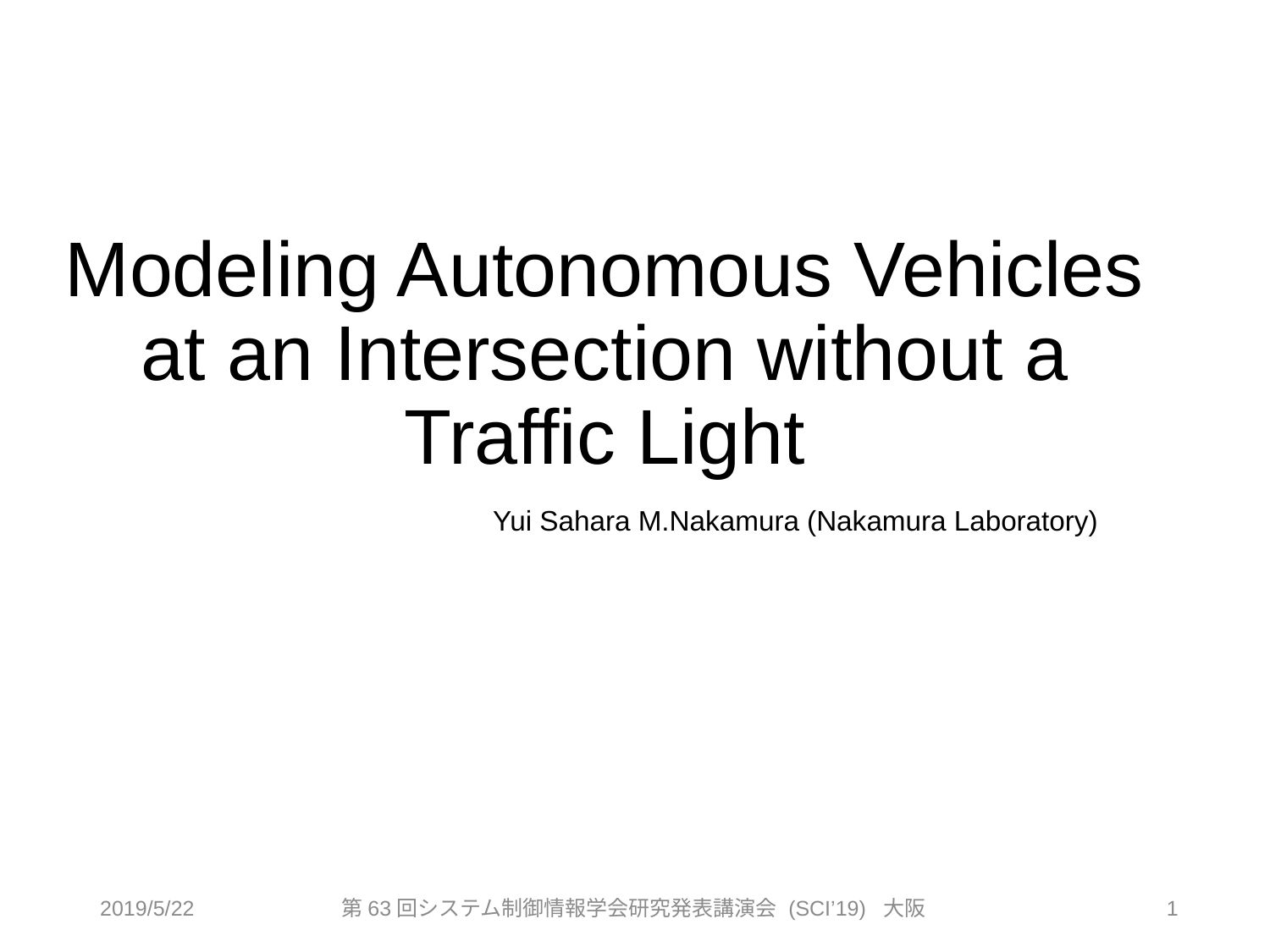

# Modeling Autonomous Vehicles at an Intersection without a Traffic Light
Yui Sahara M.Nakamura (Nakamura Laboratory)
1
2019/5/22
第63回システム制御情報学会研究発表講演会 (SCI’19)  大阪